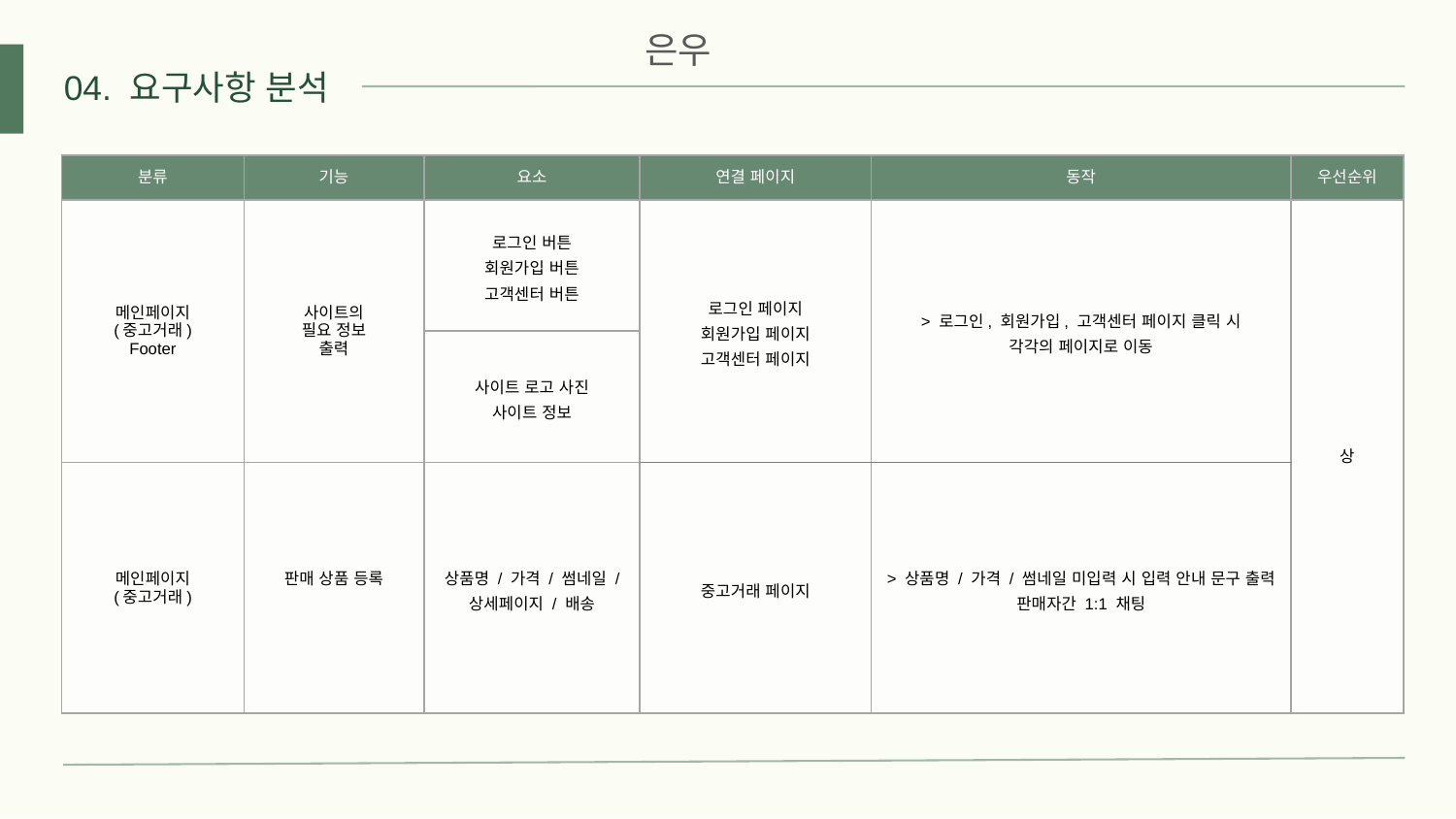

은우

04. 요구사항 분석
| 분류 | 기능 | 요소 | 연결 페이지 | 동작 | 우선순위 |
| --- | --- | --- | --- | --- | --- |
| 메인페이지 (중고거래) Footer | 사이트의 필요 정보 출력 | 로그인 버튼 회원가입 버튼 고객센터 버튼 | 로그인 페이지 회원가입 페이지 고객센터 페이지 | > 로그인, 회원가입, 고객센터 페이지 클릭 시 각각의 페이지로 이동 | 상 |
|  |  | 사이트 로고 사진 사이트 정보 |  |  |  |
| 메인페이지 (중고거래) | 판매 상품 등록 | 상품명 / 가격 / 썸네일 / 상세페이지 / 배송 | 중고거래 페이지 | > 상품명 / 가격 / 썸네일 미입력 시 입력 안내 문구 출력 판매자간 1:1 채팅 |  |